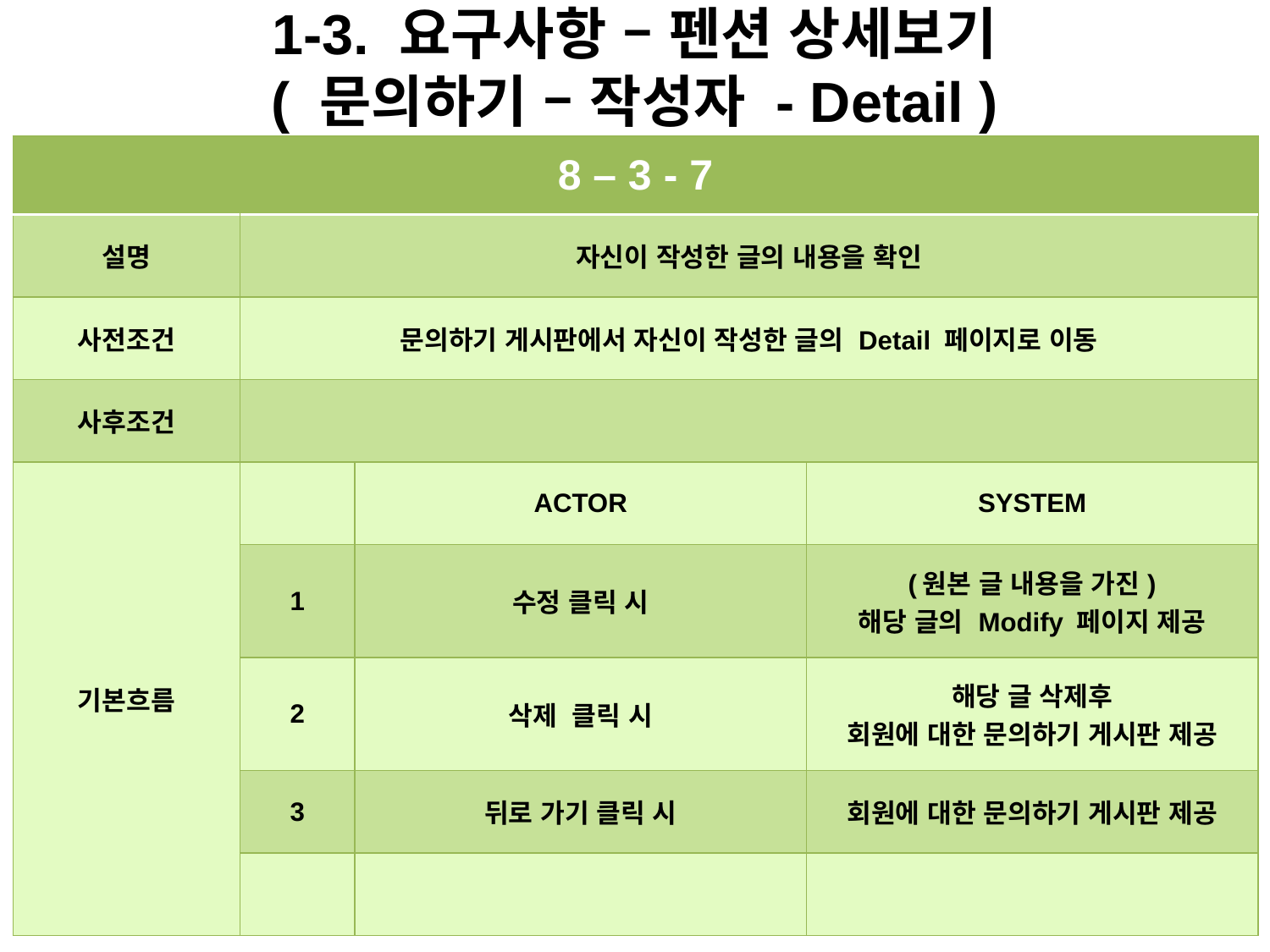

# 1-3. 요구사항 – 펜션 상세보기 ( 문의하기 – 작성자 - Detail )
| 8 – 3 - 7 |  |  |  |
| --- | --- | --- | --- |
| 설명 | 자신이 작성한 글의 내용을 확인 |  |  |
| 사전조건 | 문의하기 게시판에서 자신이 작성한 글의 Detail 페이지로 이동 |  |  |
| 사후조건 |  |  |  |
| 기본흐름 |  | ACTOR | SYSTEM |
|  | 1 | 수정 클릭 시 | (원본 글 내용을 가진) 해당 글의 Modify 페이지 제공 |
|  | 2 | 삭제 클릭 시 | 해당 글 삭제후 회원에 대한 문의하기 게시판 제공 |
|  | 3 | 뒤로 가기 클릭 시 | 회원에 대한 문의하기 게시판 제공 |
|  |  |  |  |